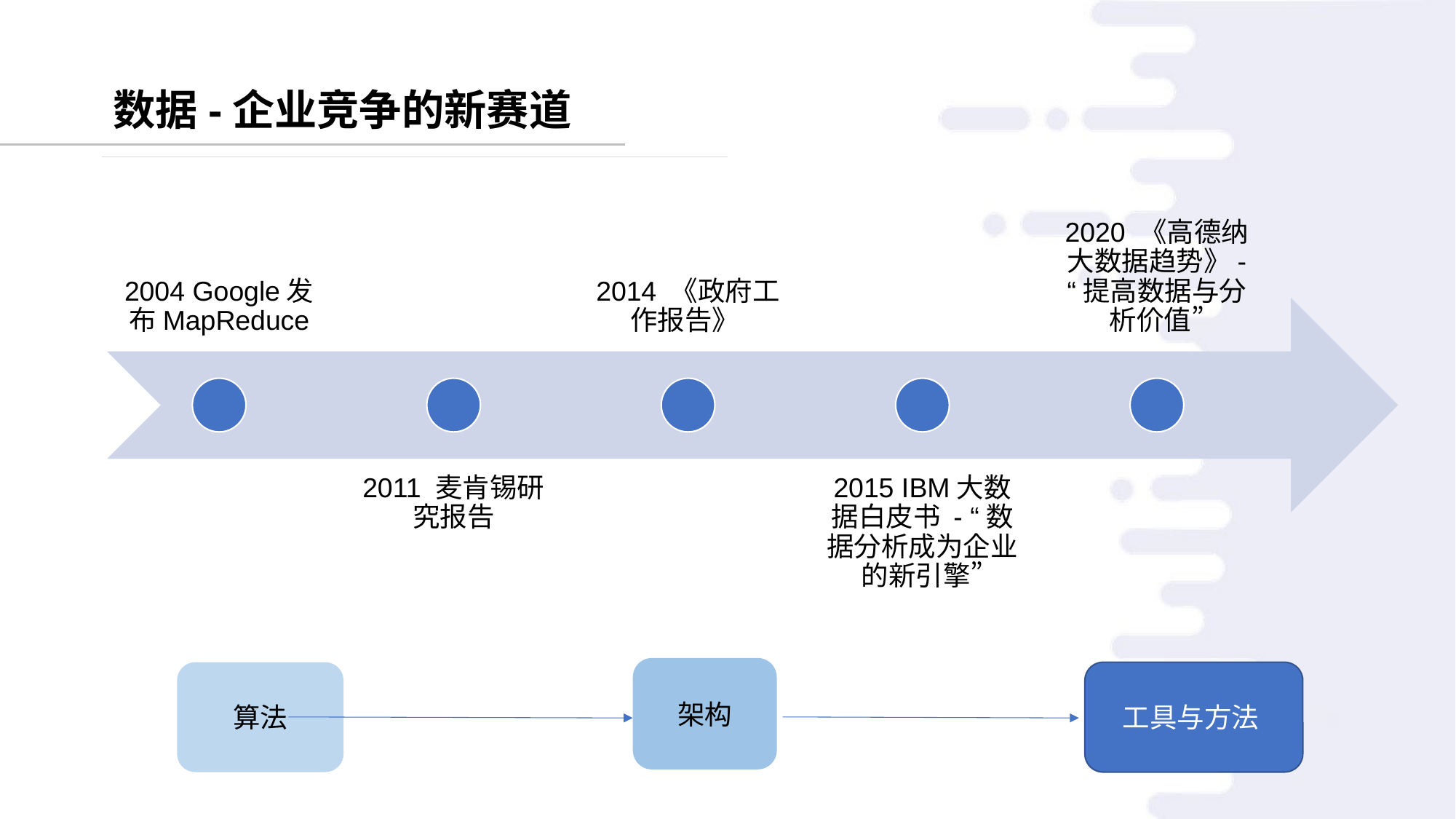

数据-企业竞争的新赛道
2004 Google发布MapReduce
2011 麦肯锡研究报告
2014 《政府工作报告》
2015 IBM大数据白皮书 - “数据分析成为企业的新引擎”
2020 《高德纳大数据趋势》- “提高数据与分析价值”
架构
工具与方法
算法